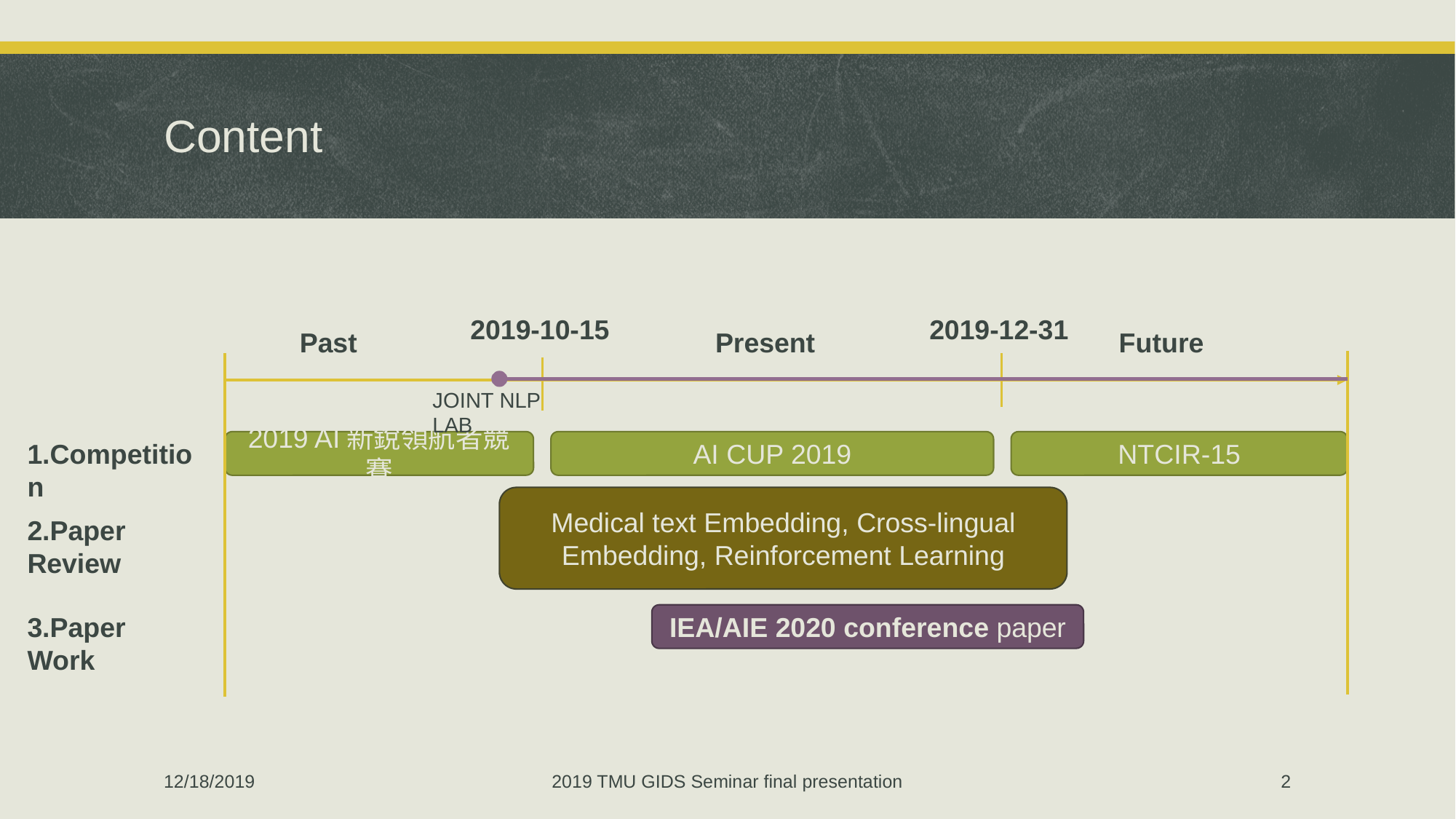

# Content
2019-12-31
2019-10-15
NTCIR-15
2019 AI新銳領航者競賽
AI CUP 2019
Medical text Embedding, Cross-lingual Embedding, Reinforcement Learning
IEA/AIE 2020 conference paper
Past
Present
Future
1.Competition
2.Paper Review
3.Paper Work

JOINT NLP LAB
12/18/2019
2019 TMU GIDS Seminar final presentation
2